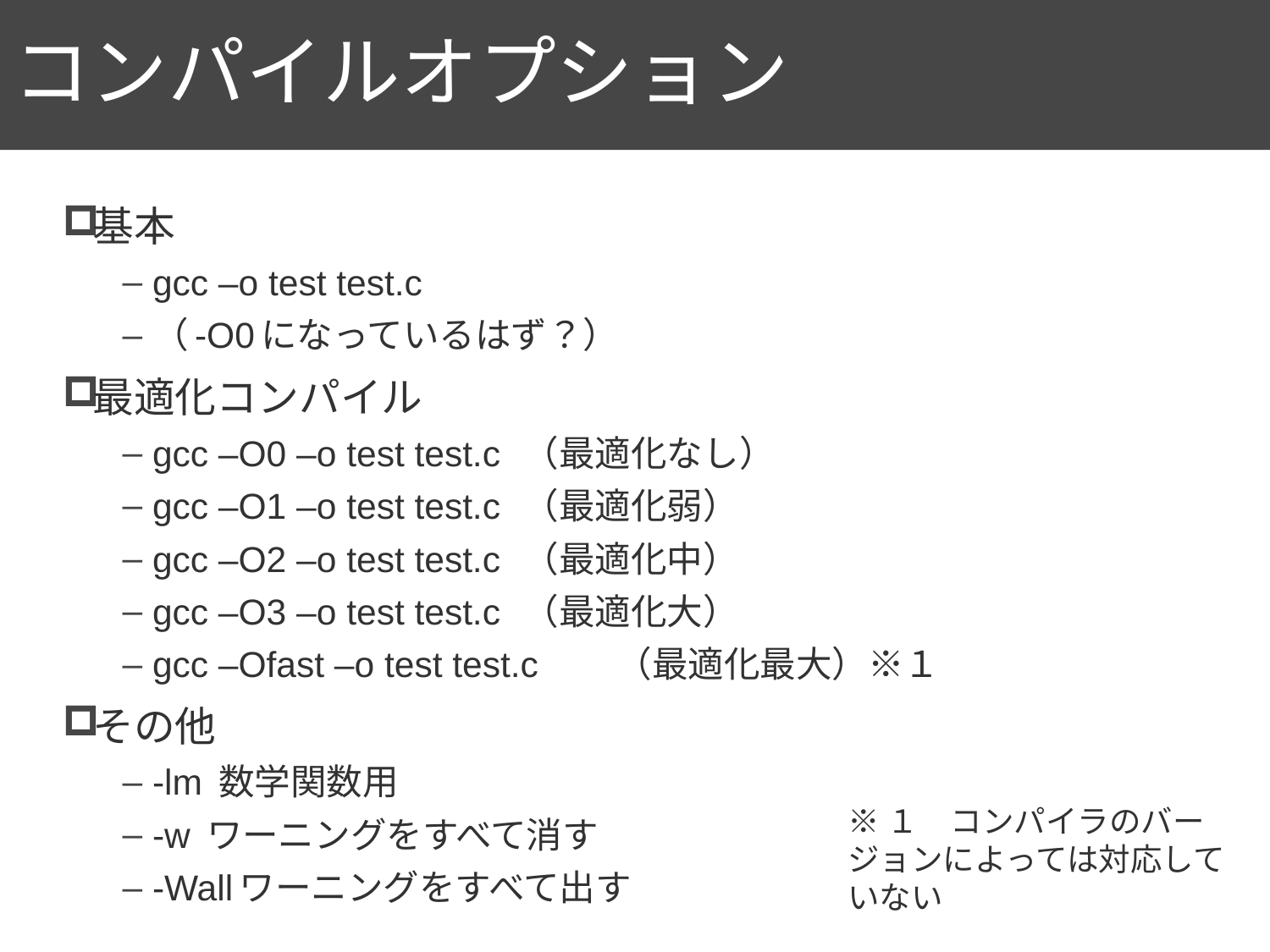

# コンパイルオプション
95
基本
gcc –o test test.c
（-O0になっているはず？）
最適化コンパイル
gcc –O0 –o test test.c		（最適化なし）
gcc –O1 –o test test.c		（最適化弱）
gcc –O2 –o test test.c		（最適化中）
gcc –O3 –o test test.c		（最適化大）
gcc –Ofast –o test test.c		（最適化最大）※１
その他
-lm 数学関数用
-w ワーニングをすべて消す
-Wallワーニングをすべて出す

※１　コンパイラのバージョンによっては対応していない